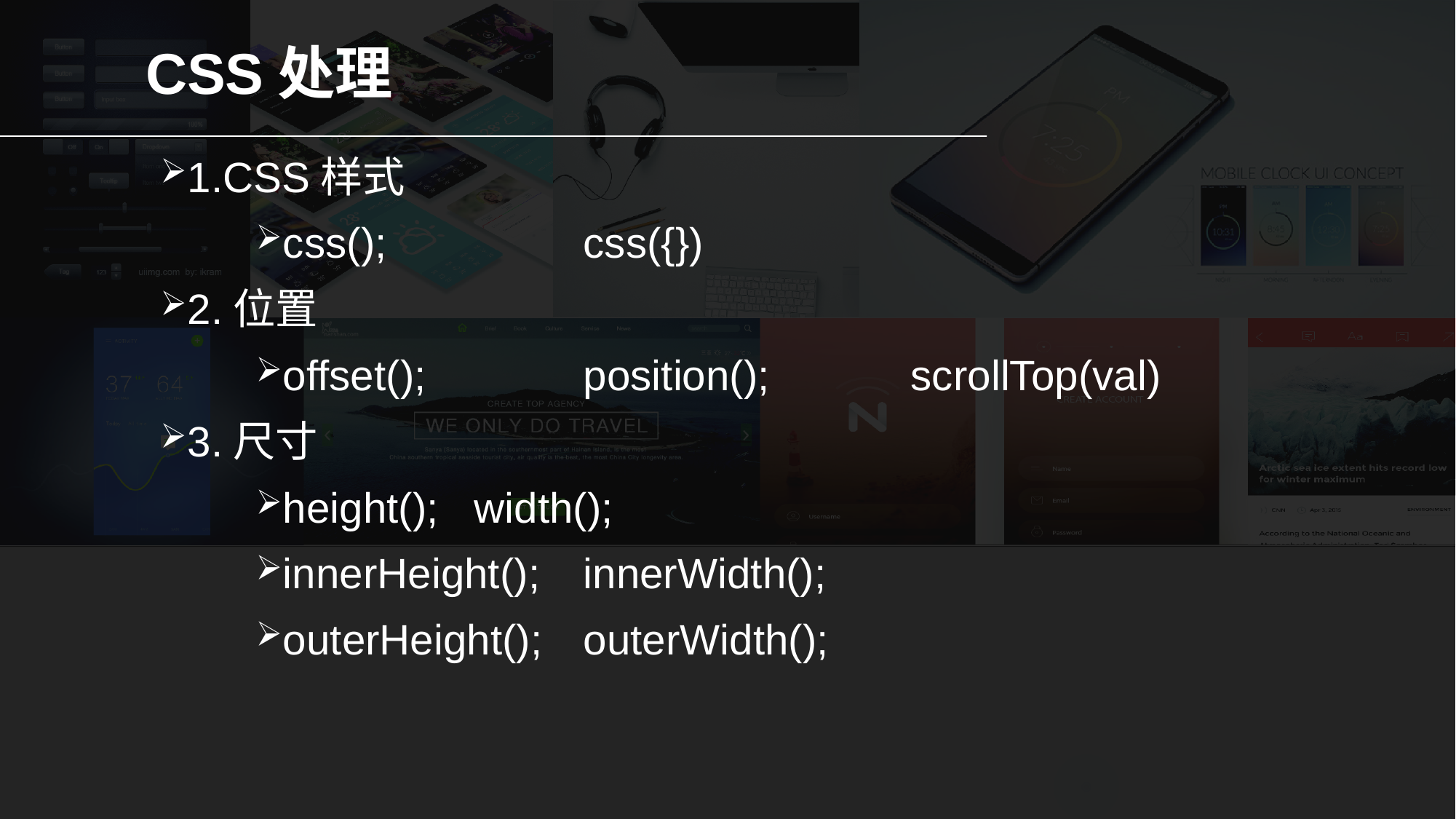

# CSS处理
1.CSS样式
css();		css({})
2.位置
offset();		position();		scrollTop(val)
3.尺寸
height();	width();
innerHeight();	innerWidth();
outerHeight();	outerWidth();